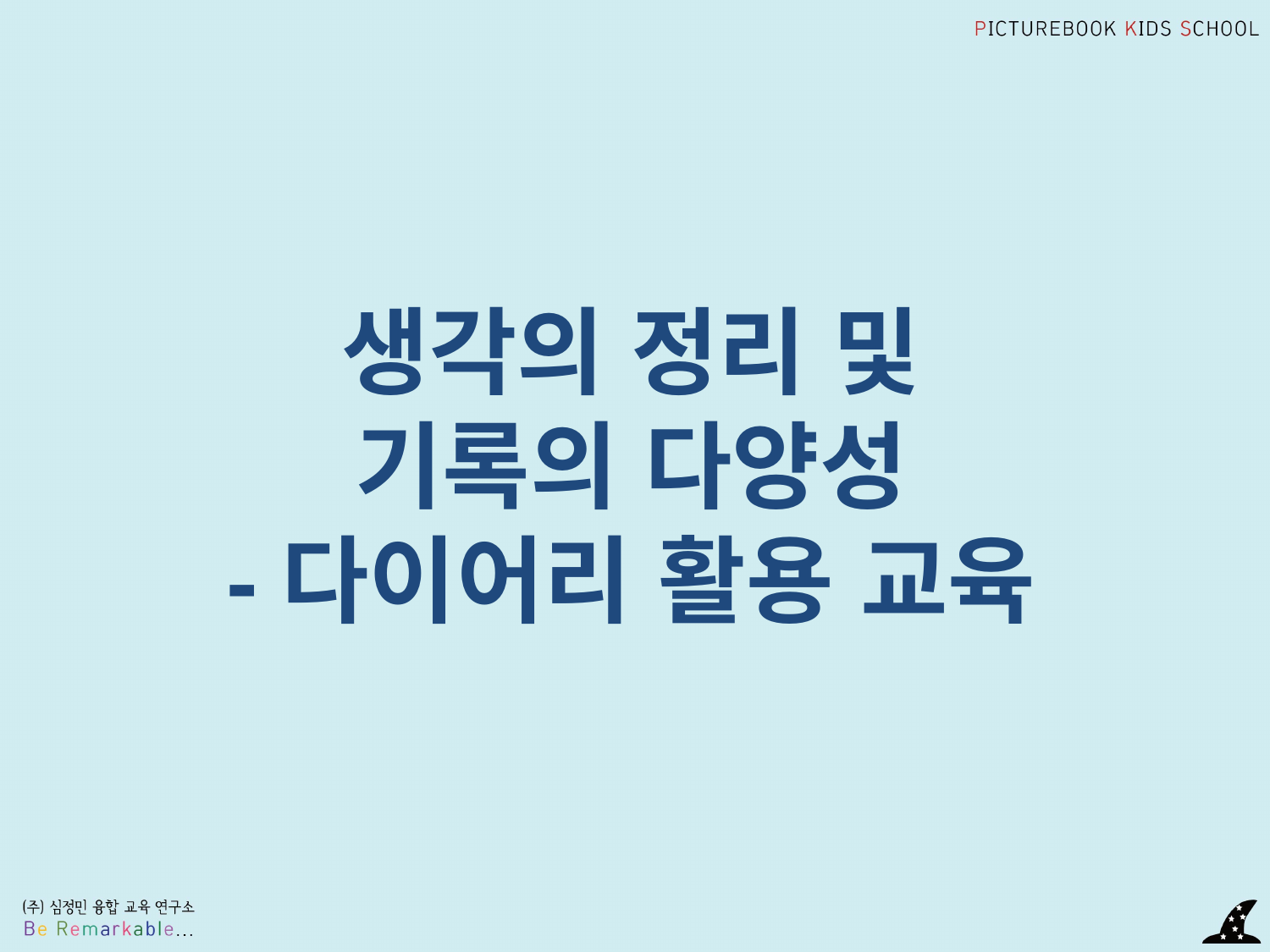

생각의 정리 및
기록의 다양성
-다이어리 활용 교육